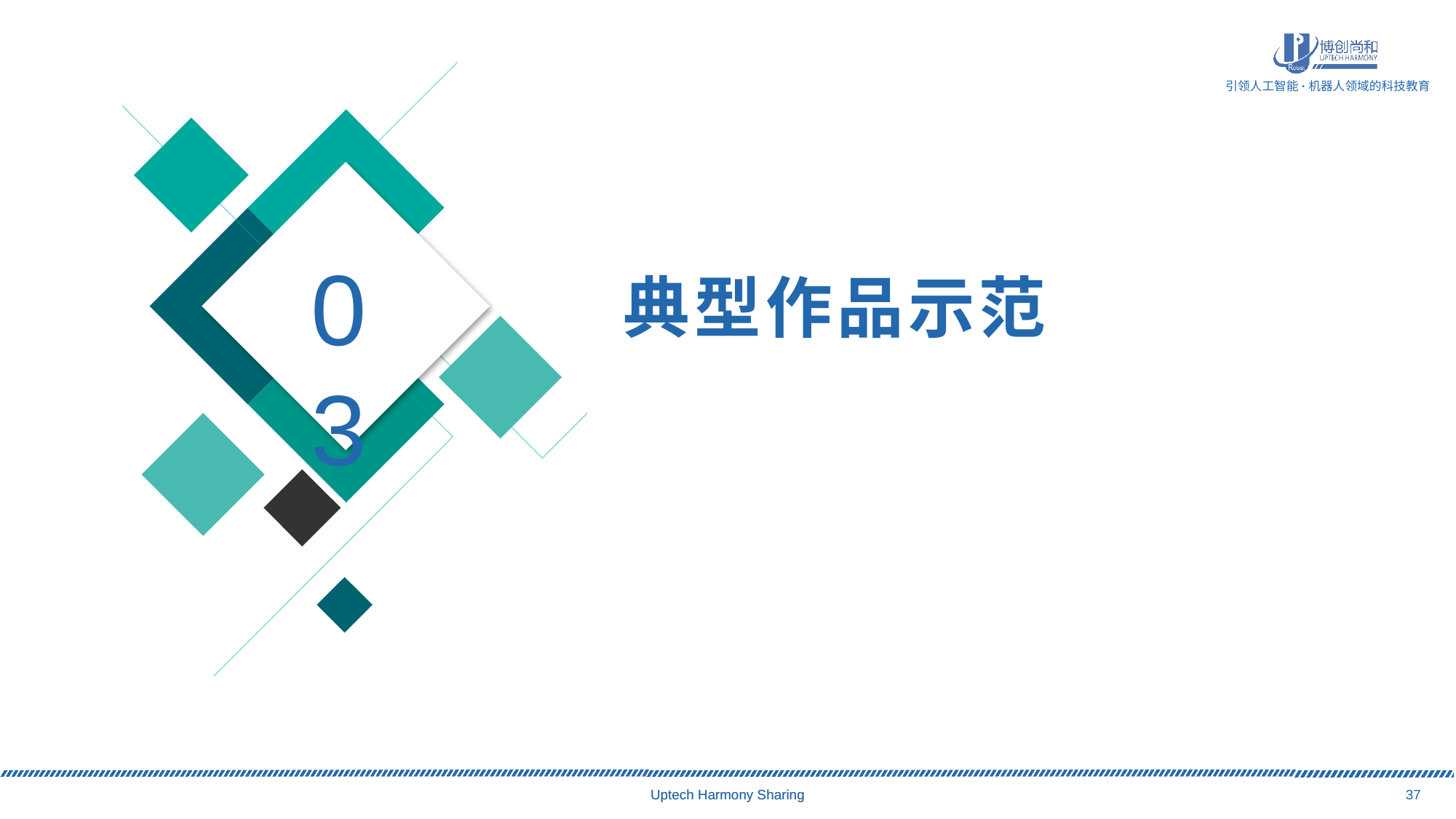

03

典型作品示范
Uptech Harmony Sharing
Uptech Harmony Sharing
37
37